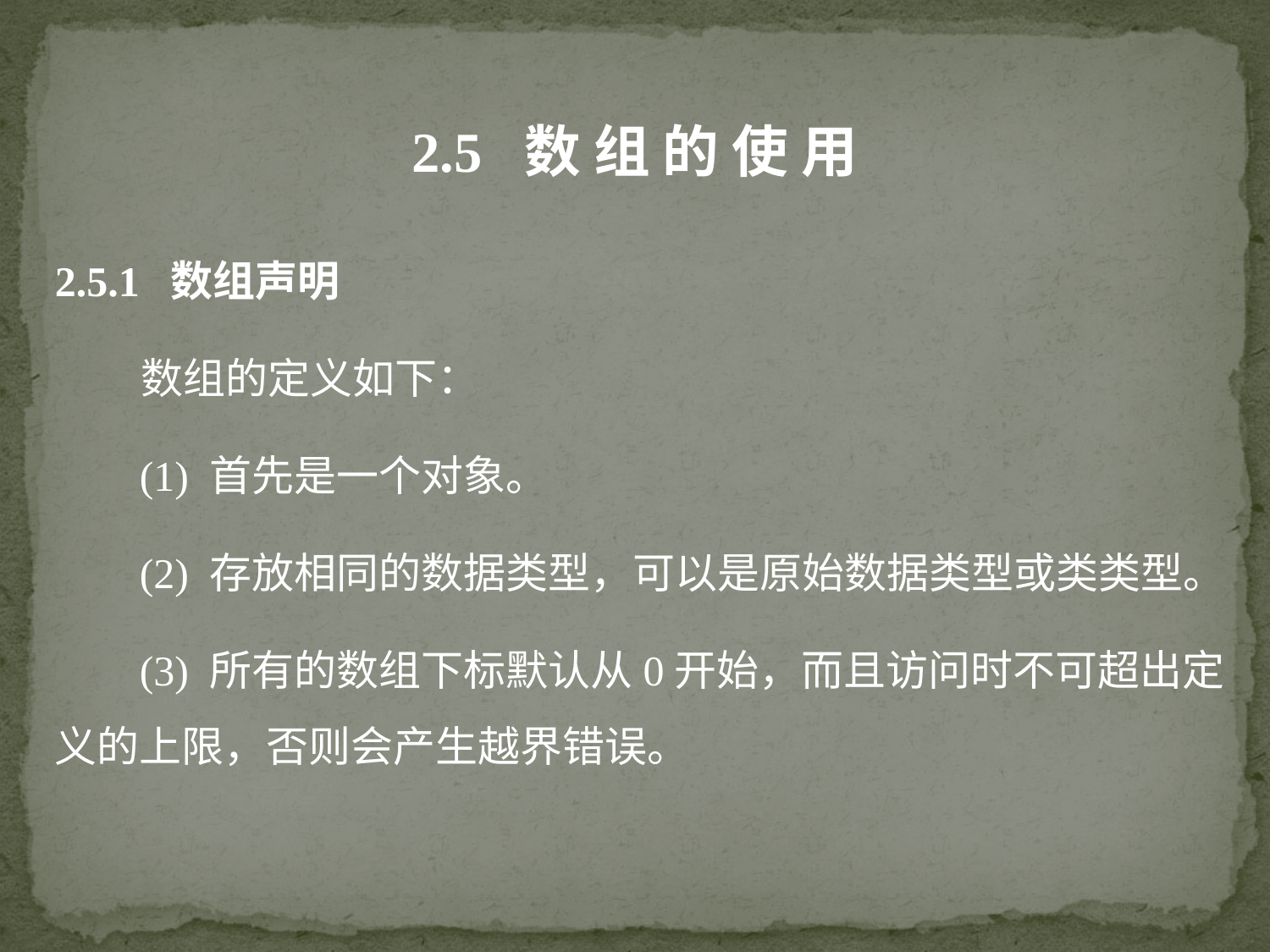

2.5  数 组 的 使 用
2.5.1  数组声明
        数组的定义如下：
        (1) 首先是一个对象。
        (2) 存放相同的数据类型，可以是原始数据类型或类类型。
        (3) 所有的数组下标默认从0开始，而且访问时不可超出定义的上限，否则会产生越界错误。